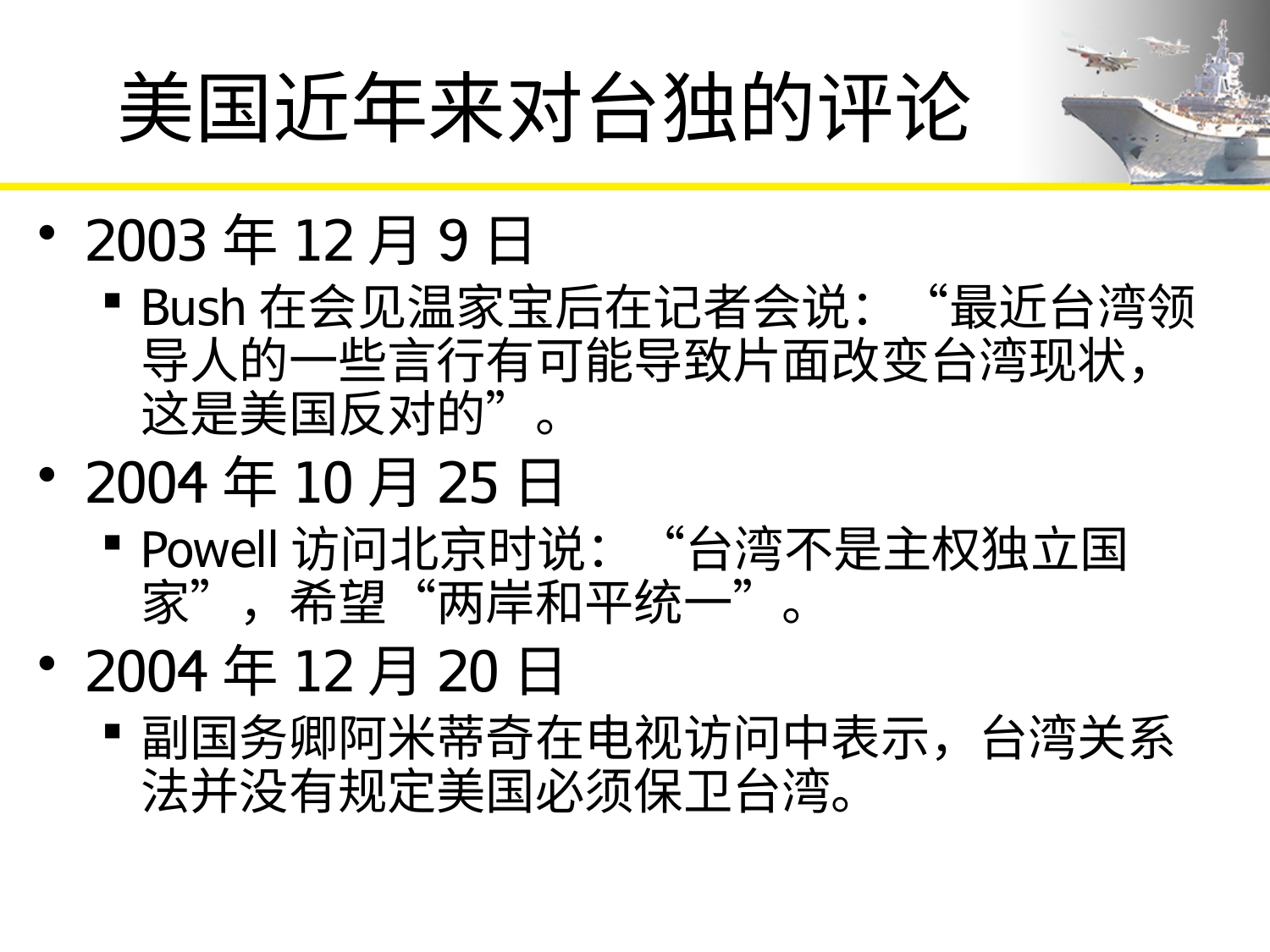

# 美国近年来对台独的评论
2003年12月9日
Bush在会见温家宝后在记者会说：“最近台湾领导人的一些言行有可能导致片面改变台湾现状，这是美国反对的”。
2004年10月25日
Powell访问北京时说：“台湾不是主权独立国家”，希望“两岸和平统一”。
2004年12月20日
副国务卿阿米蒂奇在电视访问中表示，台湾关系法并没有规定美国必须保卫台湾。